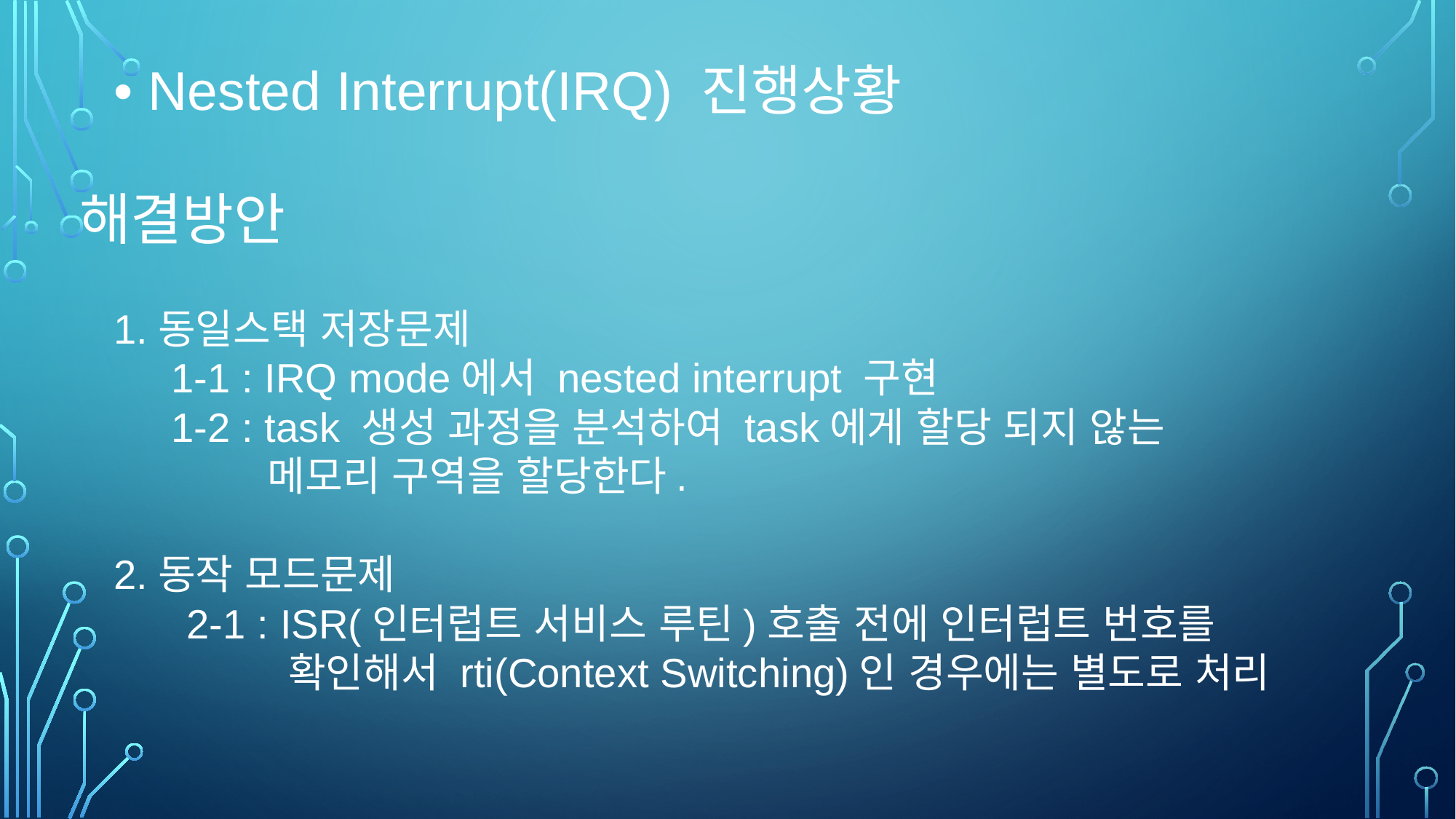

• Nested Interrupt(IRQ) 진행상황
해결방안
1.동일스택 저장문제
     1-1 : IRQ mode에서 nested interrupt 구현
     1-2 : task 생성 과정을 분석하여 task에게 할당 되지 않는
  	   메모리 구역을 할당한다.

2.동작 모드문제
2-1 : ISR(인터럽트 서비스 루틴)호출 전에 인터럽트 번호를
        확인해서 rti(Context Switching)인 경우에는 별도로 처리